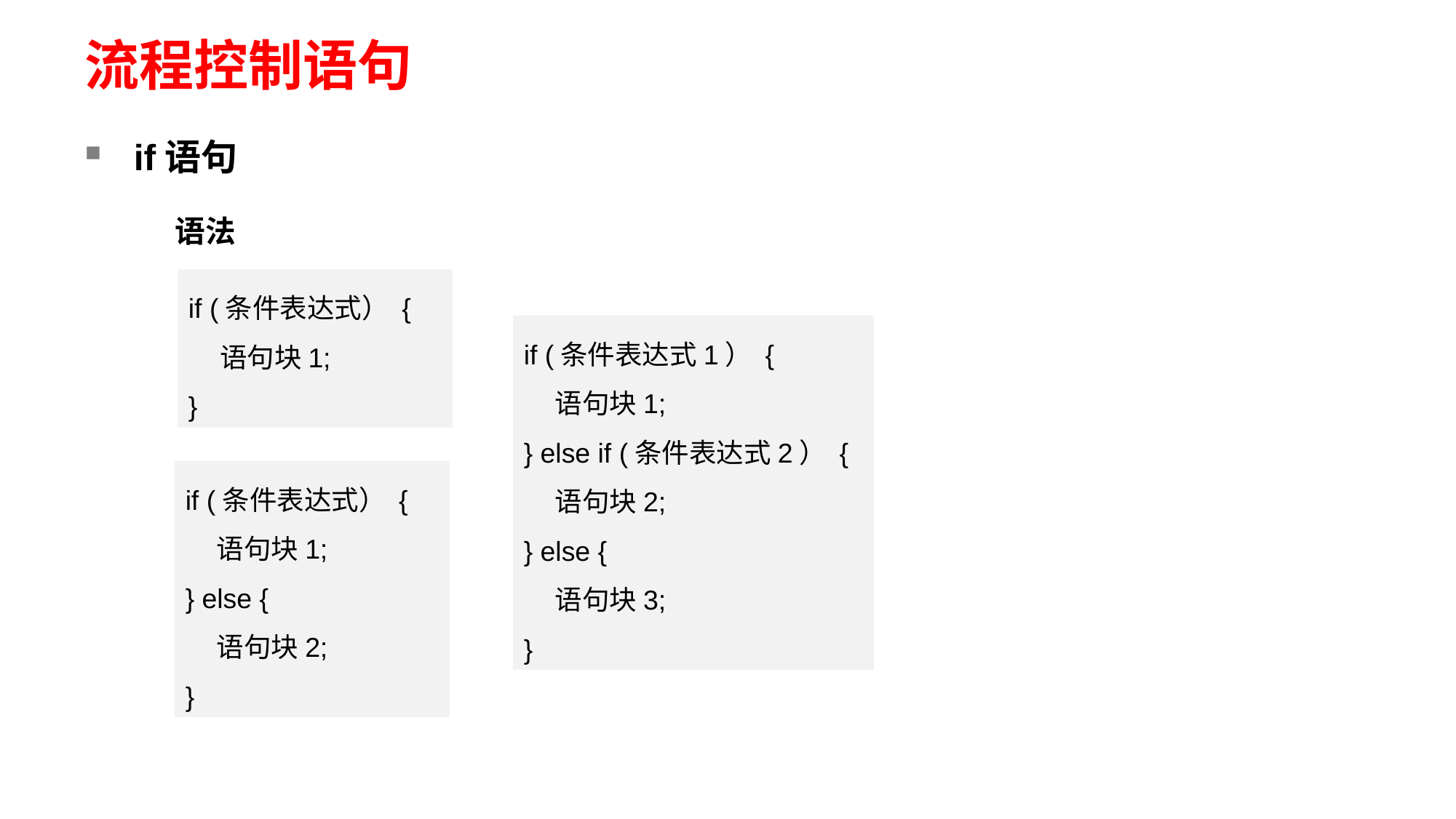

# 流程控制语句
if语句
语法
if (条件表达式） {
    语句块1;
}
if (条件表达式1） {
    语句块1;
} else if (条件表达式2） {
    语句块2;
} else {
    语句块3;
}
if (条件表达式） {
    语句块1;
} else {
    语句块2;
}